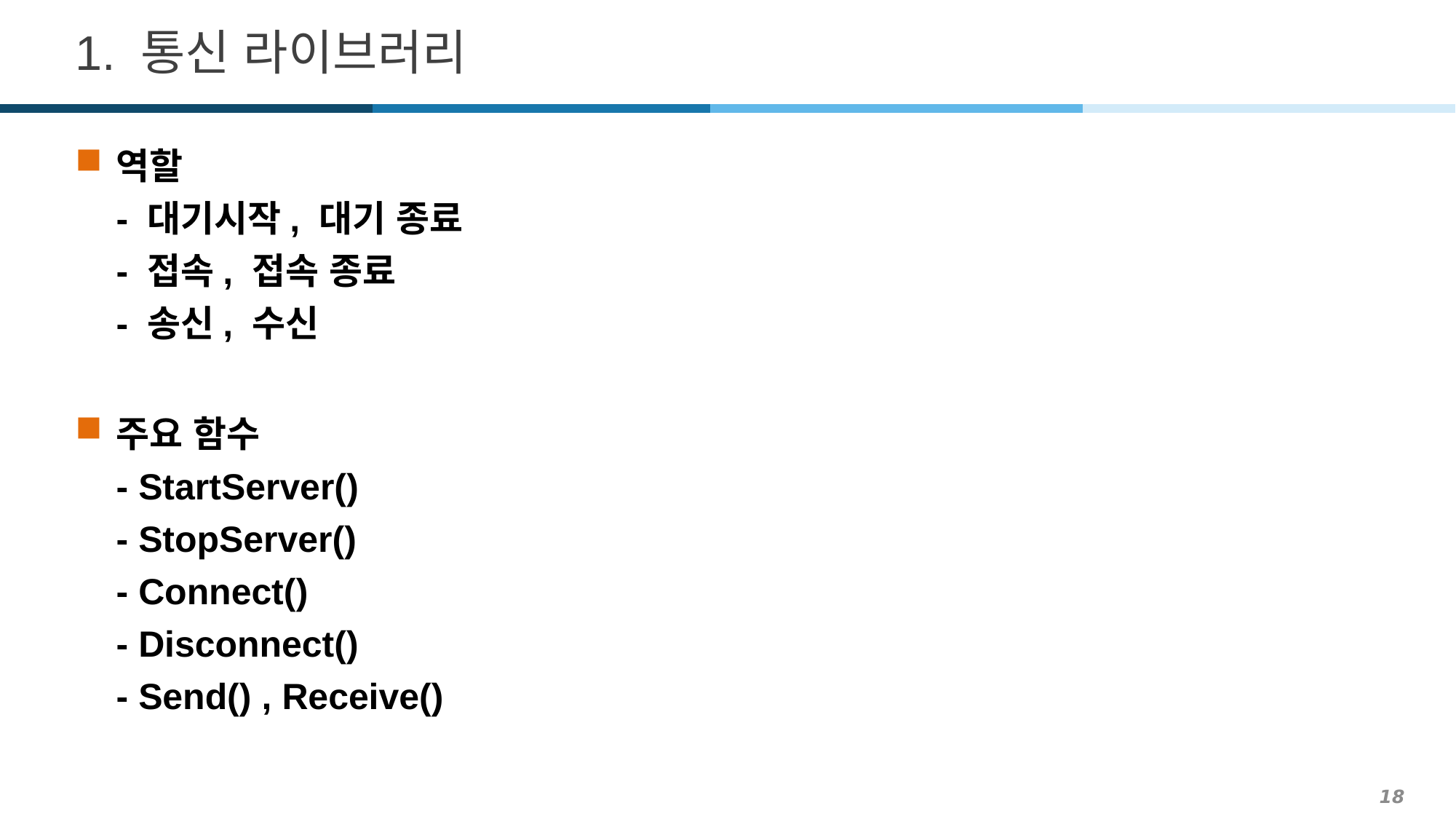

# 1. 통신 라이브러리
역할
- 대기시작, 대기 종료
- 접속, 접속 종료
- 송신, 수신

주요 함수
- StartServer()
- StopServer()
- Connect()
- Disconnect()
- Send() , Receive()